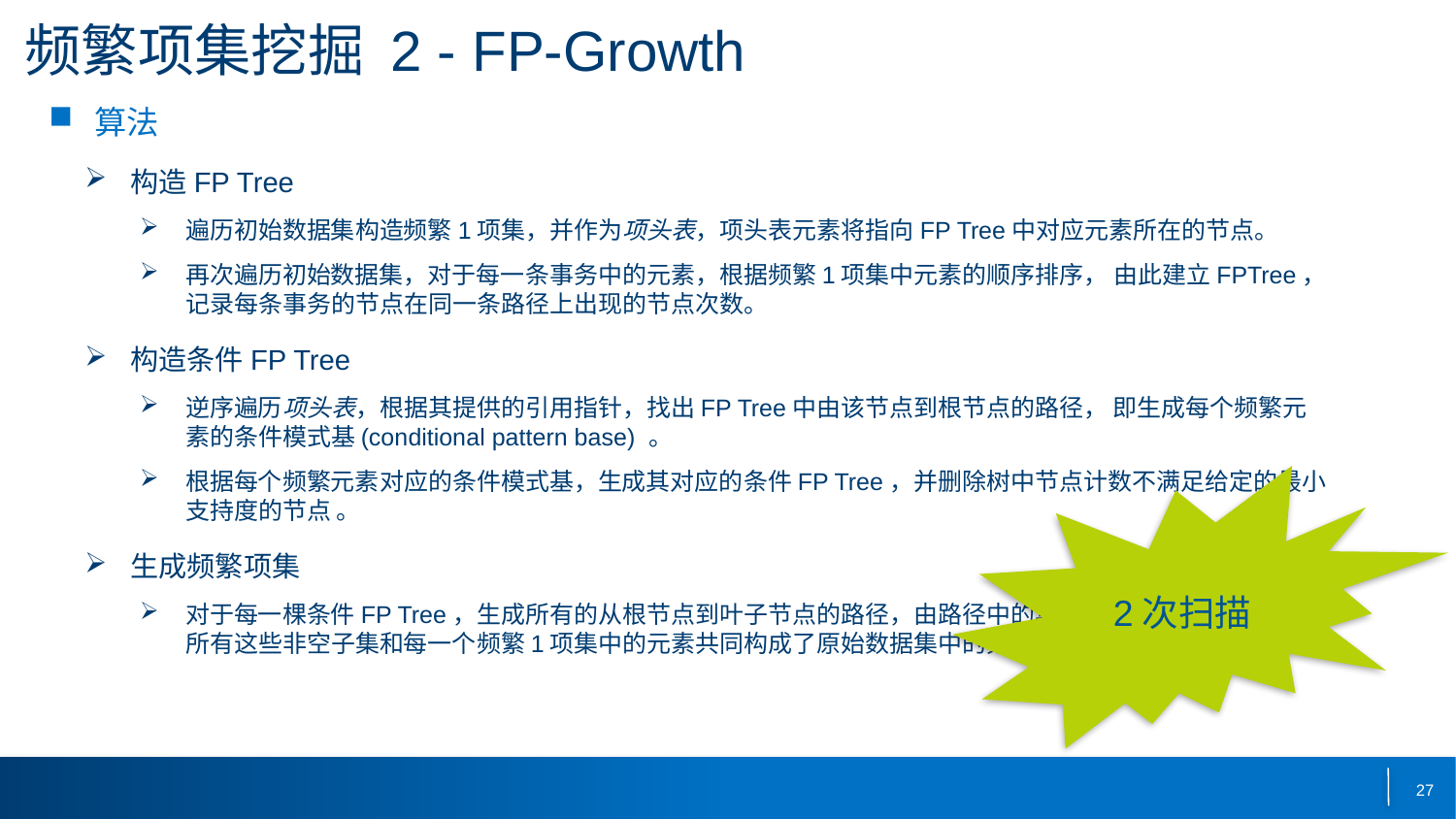

# 频繁项集挖掘 2 - FP-Growth

算法
构造FP Tree
遍历初始数据集构造频繁1项集，并作为项头表，项头表元素将指向FP Tree中对应元素所在的节点。
再次遍历初始数据集，对于每一条事务中的元素，根据频繁1项集中元素的顺序排序， 由此建立FPTree，记录每条事务的节点在同一条路径上出现的节点次数。
构造条件FP Tree
逆序遍历项头表，根据其提供的引用指针，找出FP Tree中由该节点到根节点的路径， 即生成每个频繁元素的条件模式基(conditional pattern base) 。
根据每个频繁元素对应的条件模式基，生成其对应的条件FP Tree，并删除树中节点计数不满足给定的最小支持度的节点 。
生成频繁项集
对于每一棵条件FP Tree，生成所有的从根节点到叶子节点的路径，由路径中的集合生成其所有非空子集 。所有这些非空子集和每一个频繁1项集中的元素共同构成了原始数据集中的频繁集 。

2次扫描
27